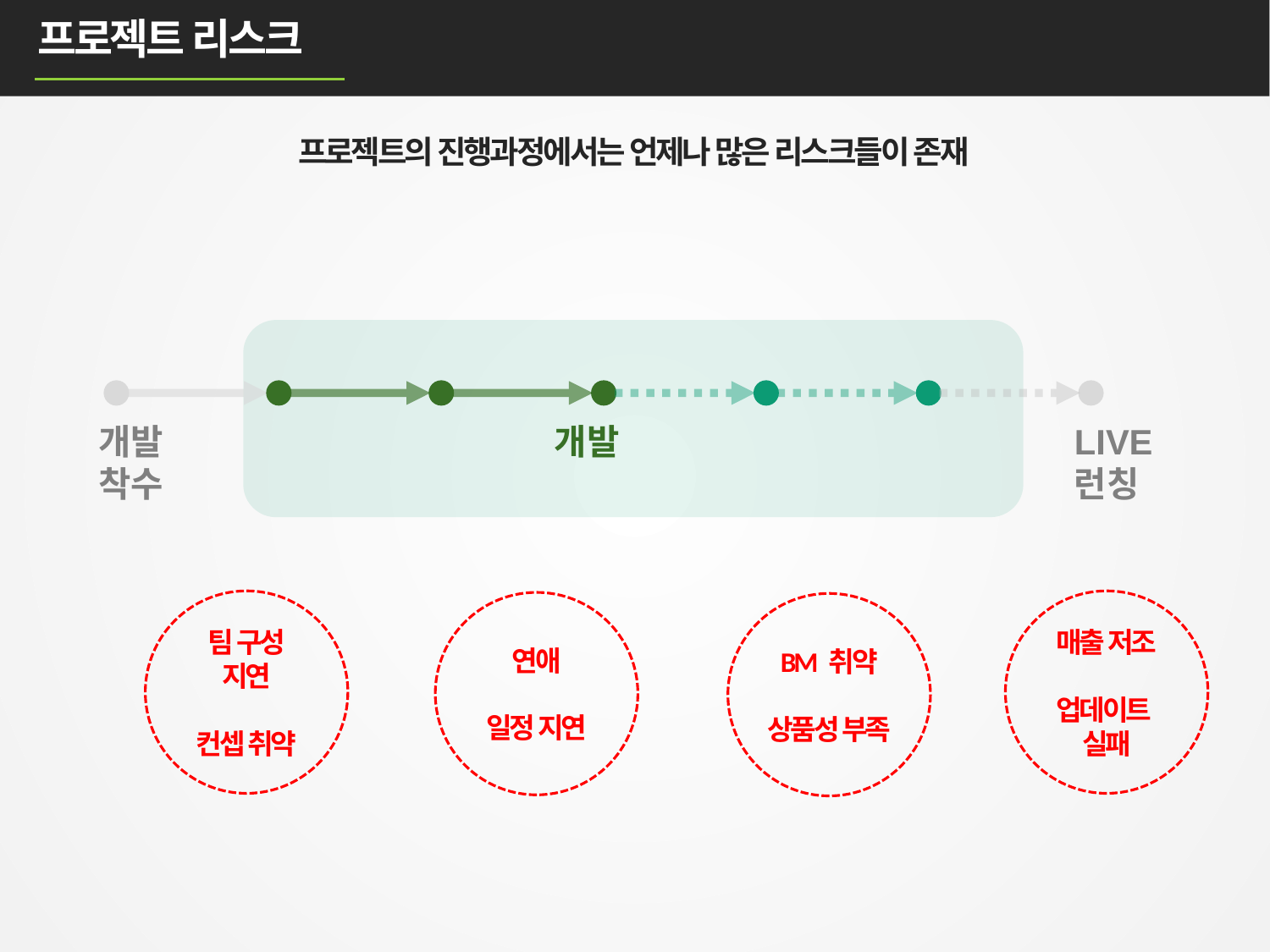

프로젝트 리스크
프로젝트의 진행과정에서는 언제나 많은 리스크들이 존재

개발 착수
개발
LIVE
런칭
매출 저조

업데이트
실패
팀 구성
지연
컨셉 취약
연애

일정 지연
BM 취약

상품성 부족